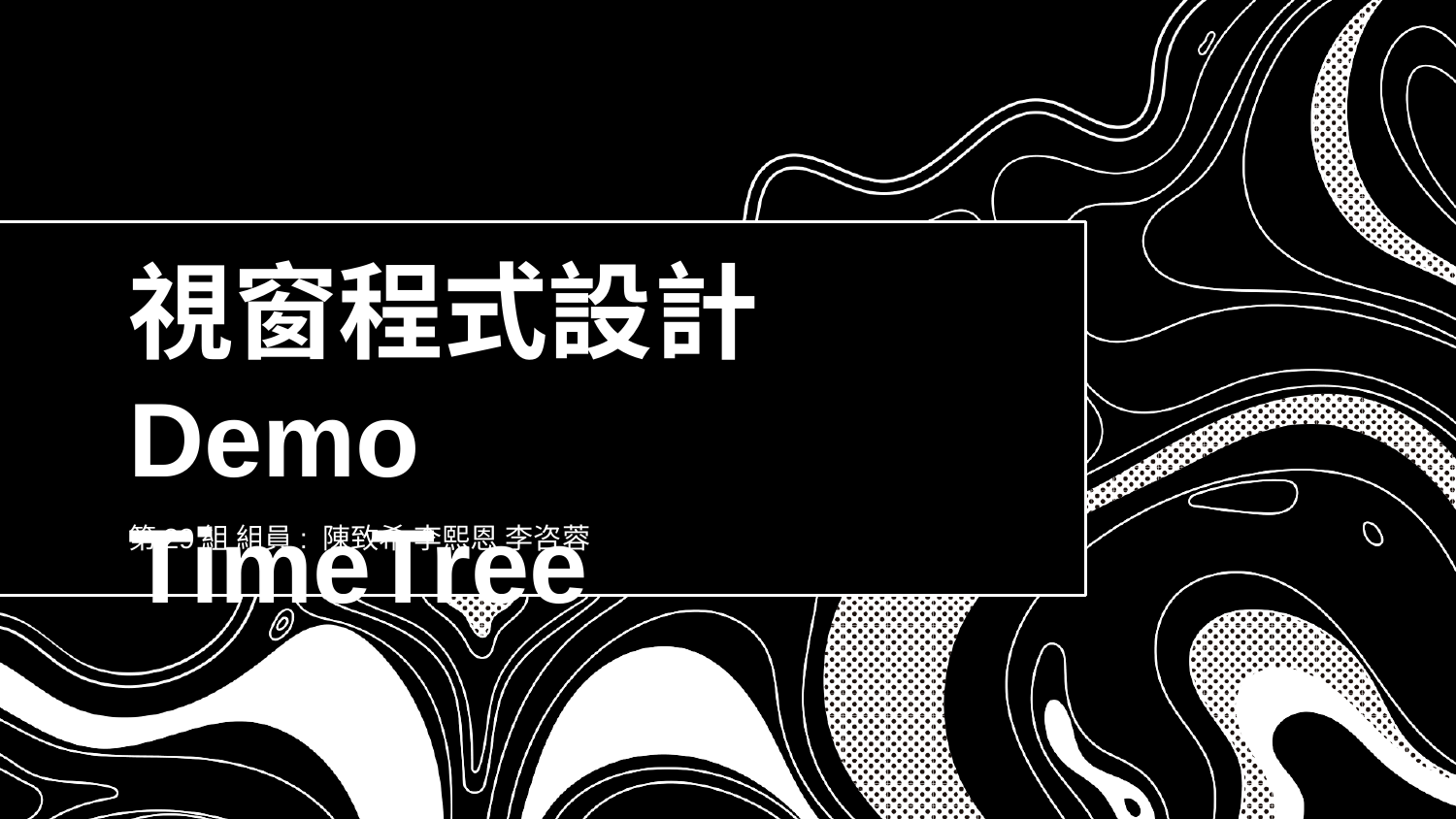

# 視窗程式設計Demo
TimeTree
第29組 組員: 陳致希 李熙恩 李咨蓉